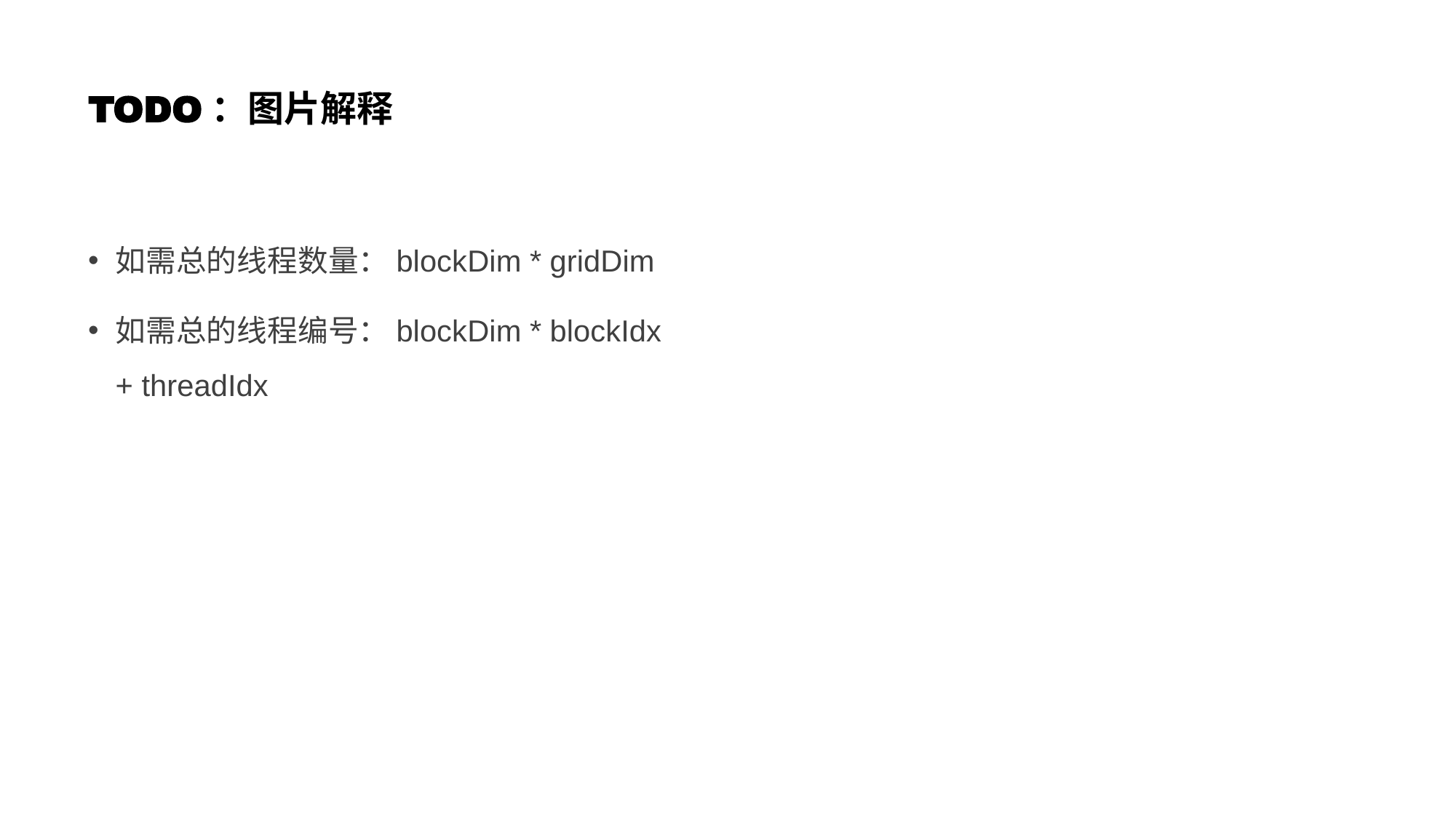

# TODO：图片解释
如需总的线程数量：blockDim * gridDim
如需总的线程编号：blockDim * blockIdx + threadIdx